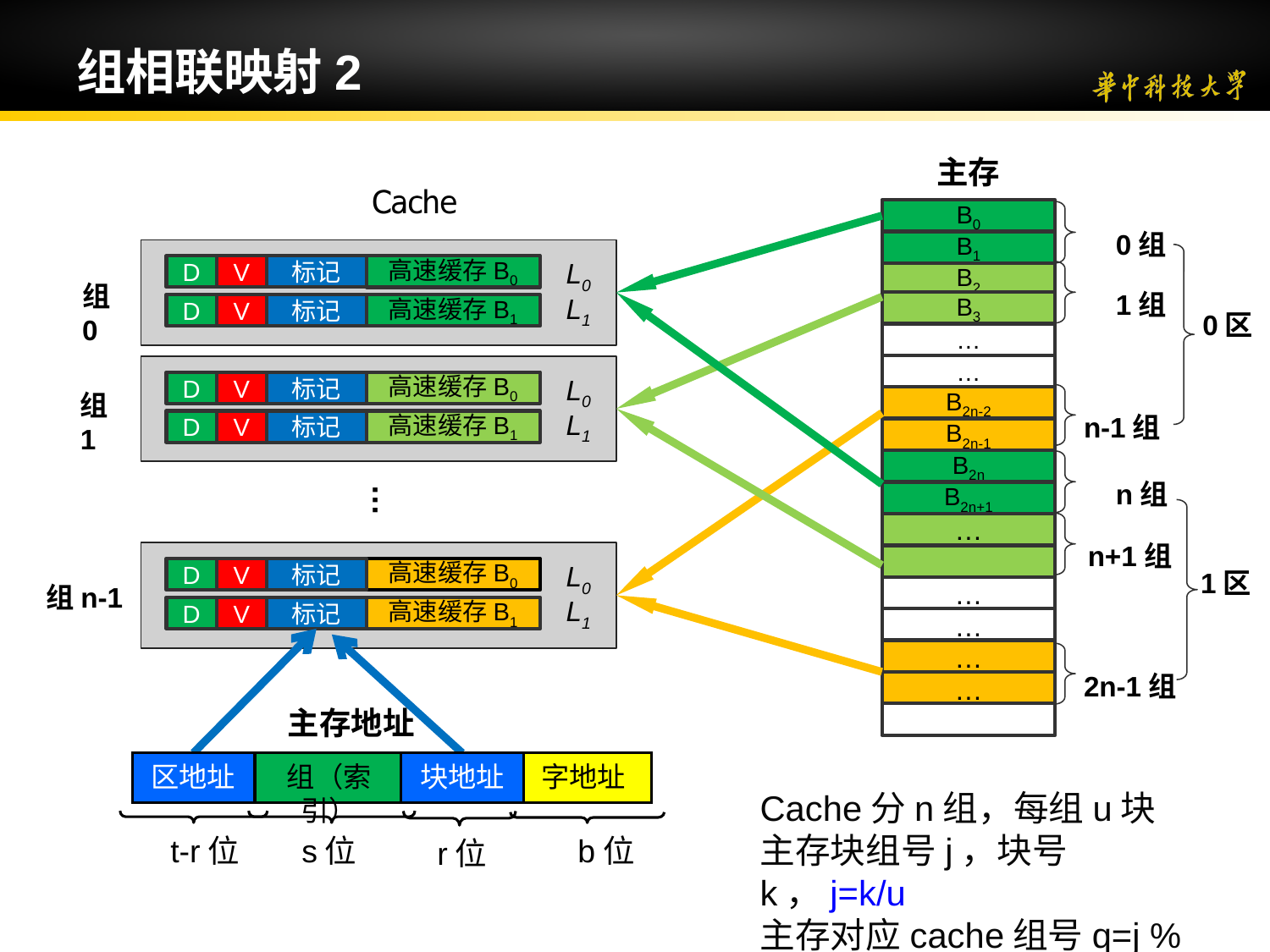

# 组相联映射2
主存
Cache
B0
B1

0组

L0

0区
D
V
标记
高速缓存B0
高速缓存B1

1组
B2
B3
组0
L1
D
V
标记
…
…

L0
D
V
标记
高速缓存B0
高速缓存B1
组1

n-1组
B2n-2
B2n-1
L1
D
V
标记
B2n
B2n+1

n组
…

1区

n+1组
…

L0
D
V
标记
高速缓存B0
高速缓存B1
组n-1
…
L1
D
V
标记
…
…
…

2n-1组
主存地址

区地址
组（索引）
字地址
t-r位
s位
b位
块地址

r位

Cache分n组，每组u块
主存块组号j，块号k，j=k/u
主存对应cache组号q=j % n